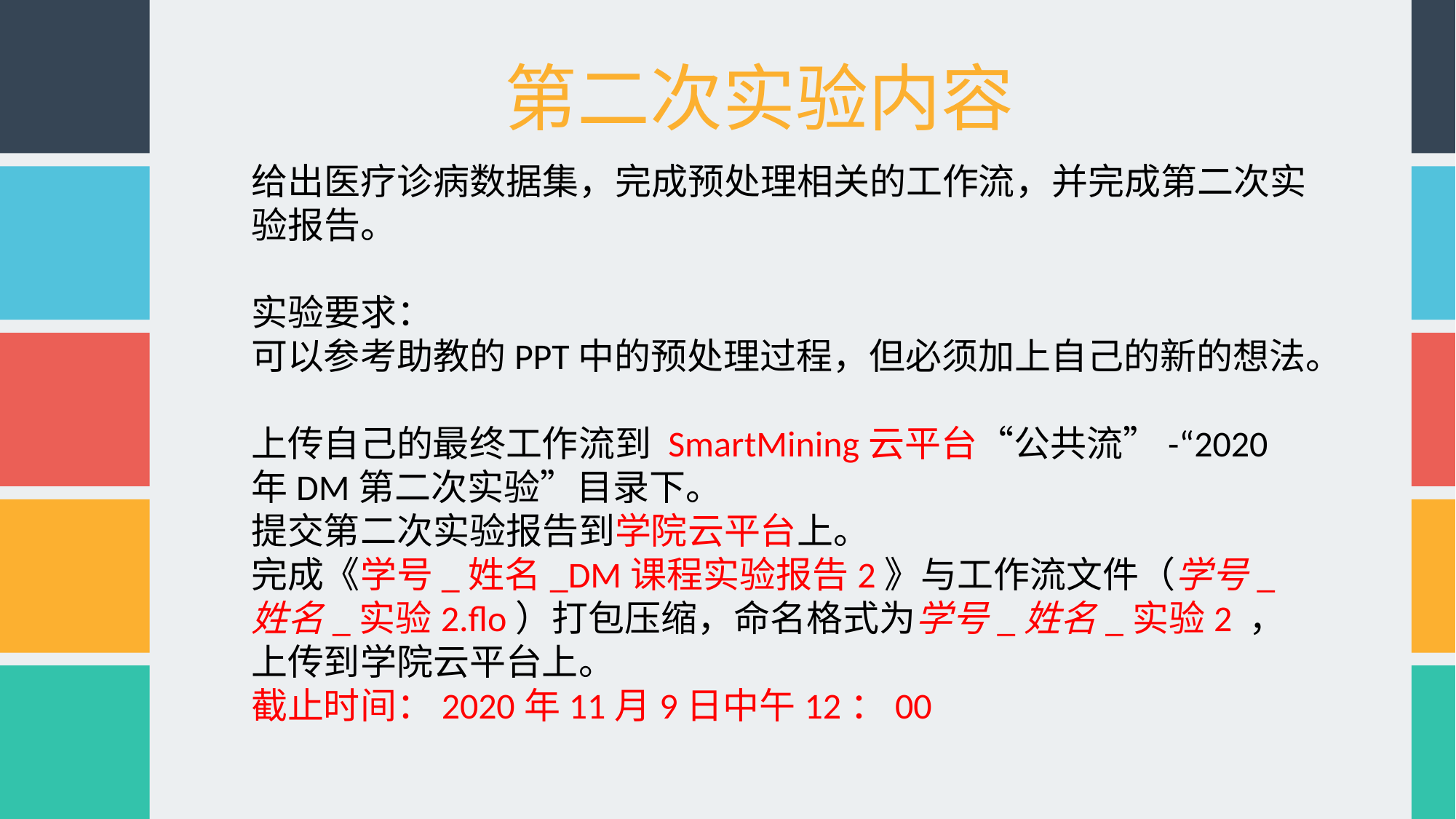

第二次实验内容
给出医疗诊病数据集，完成预处理相关的工作流，并完成第二次实验报告。

实验要求：
可以参考助教的PPT中的预处理过程，但必须加上自己的新的想法。

上传自己的最终工作流到 SmartMining云平台“公共流”-“2020年DM第二次实验”目录下。
提交第二次实验报告到学院云平台上。
完成《学号_姓名_DM课程实验报告2》与工作流文件（学号_姓名_实验2.flo）打包压缩，命名格式为学号_姓名_实验2 ，上传到学院云平台上。
截止时间：2020年11月9日中午12：00